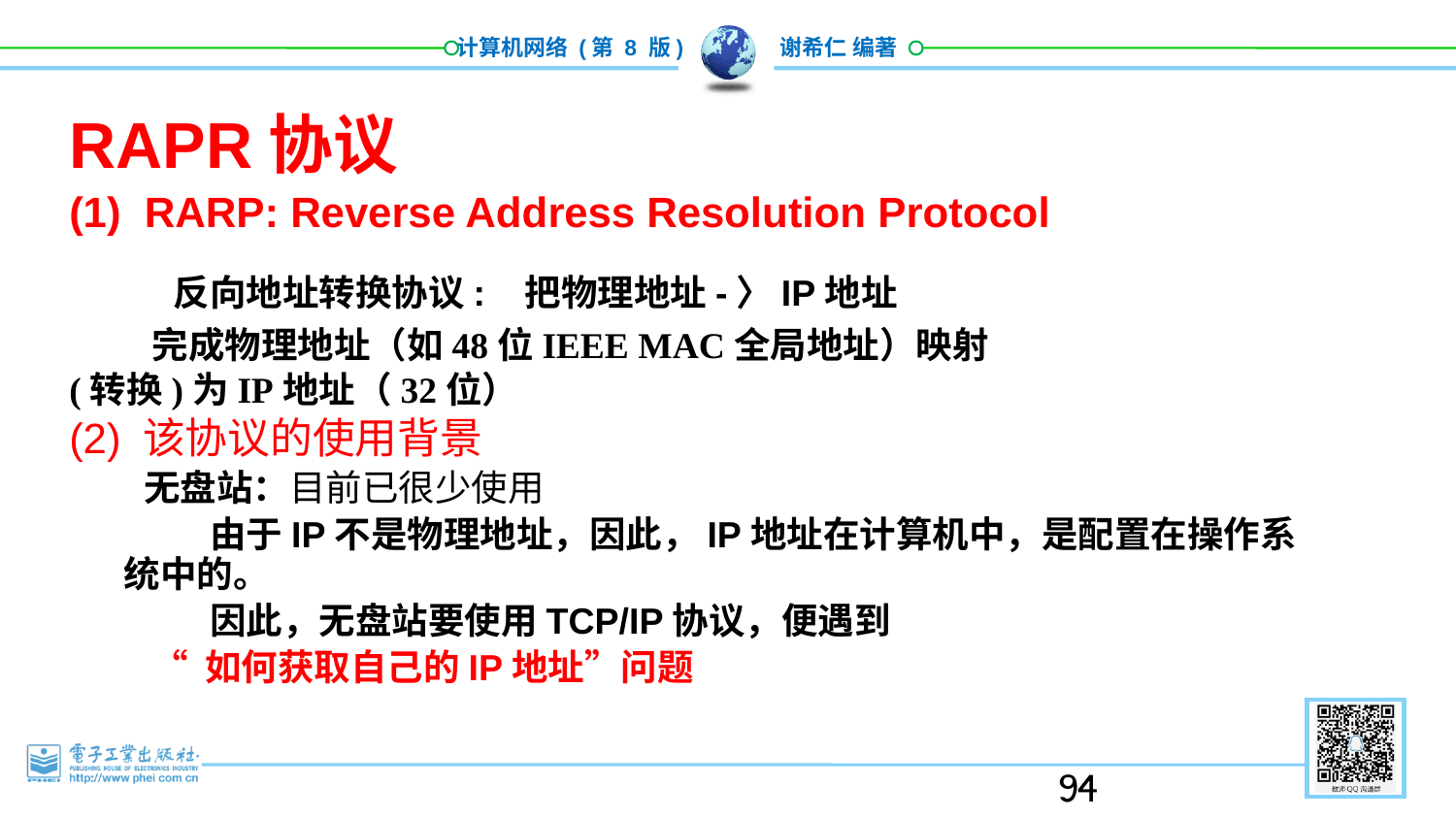

RAPR协议
(1)  RARP: Reverse Address Resolution Protocol
      反向地址转换协议:   把物理地址-〉IP地址
         完成物理地址（如48位IEEE MAC全局地址）映射
(转换)为IP地址（32位）
(2) 该协议的使用背景
        无盘站：目前已很少使用
                由于IP不是物理地址，因此，IP地址在计算机中，是配置在操作系统中的。
                因此，无盘站要使用TCP/IP协议，便遇到
          “ 如何获取自己的IP地址”问题
94